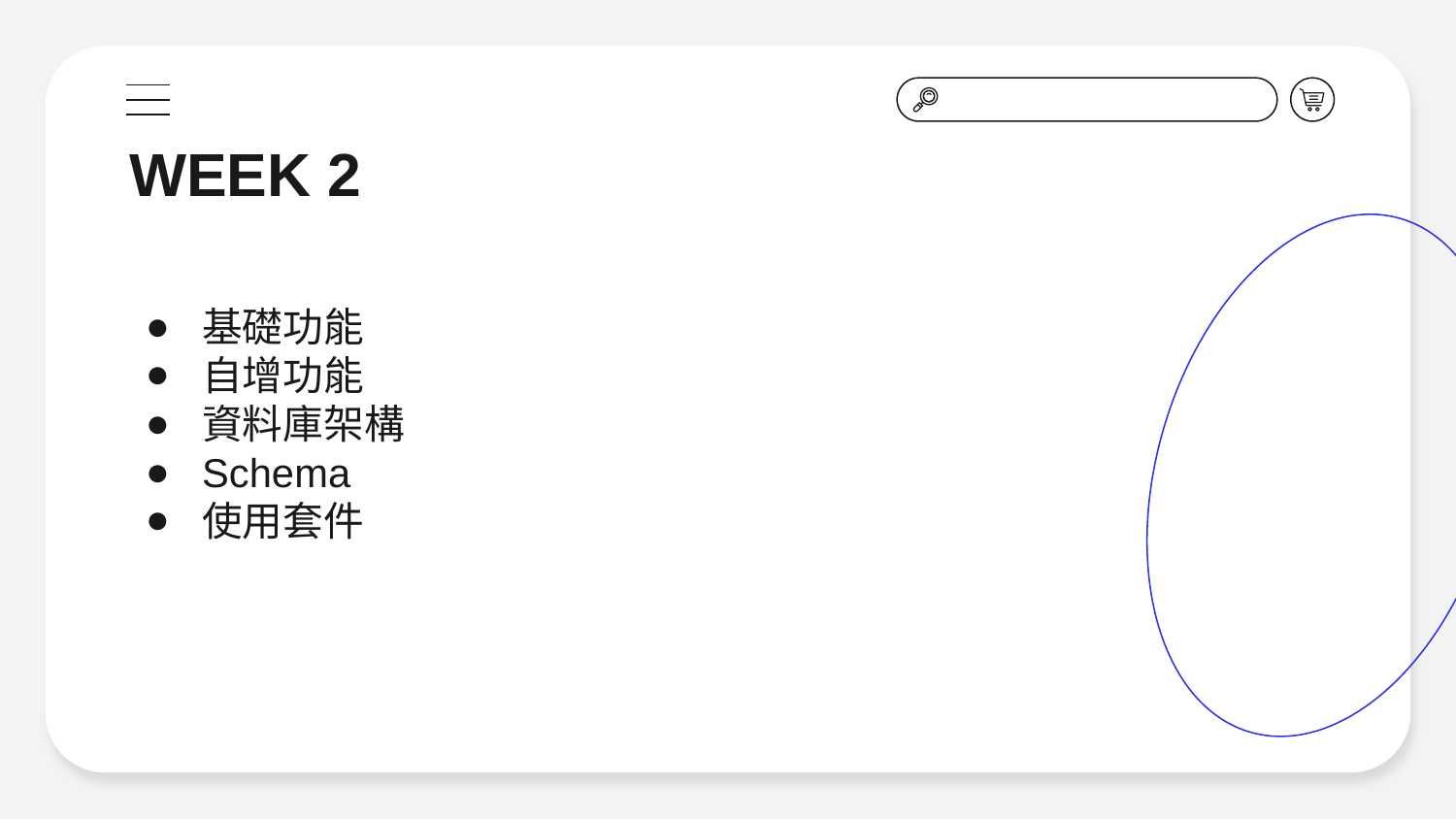

# WEEK 2
基礎功能
自增功能
資料庫架構
Schema
使用套件